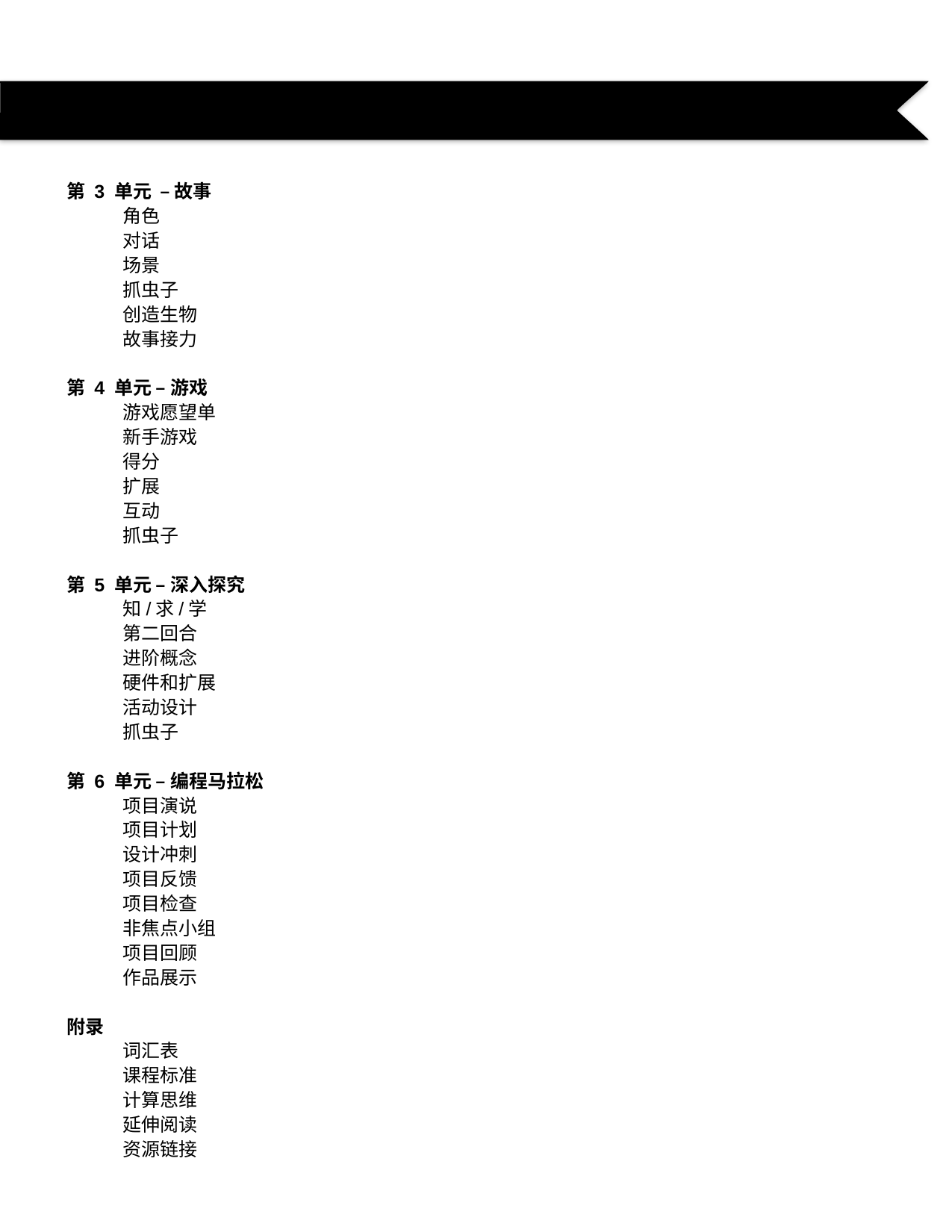

第 3 单元  – 故事
角色
对话
场景
抓虫子
创造生物
故事接力

第 4 单元 – 游戏
游戏愿望单
新手游戏
得分
扩展
互动
抓虫子

第 5 单元 – 深入探究
知/求/学
第二回合
进阶概念
硬件和扩展
活动设计
抓虫子

第 6 单元 – 编程马拉松
项目演说
项目计划
设计冲刺
项目反馈
项目检查
非焦点小组
项目回顾
作品展示

附录
词汇表
课程标准
计算思维
延伸阅读
资源链接